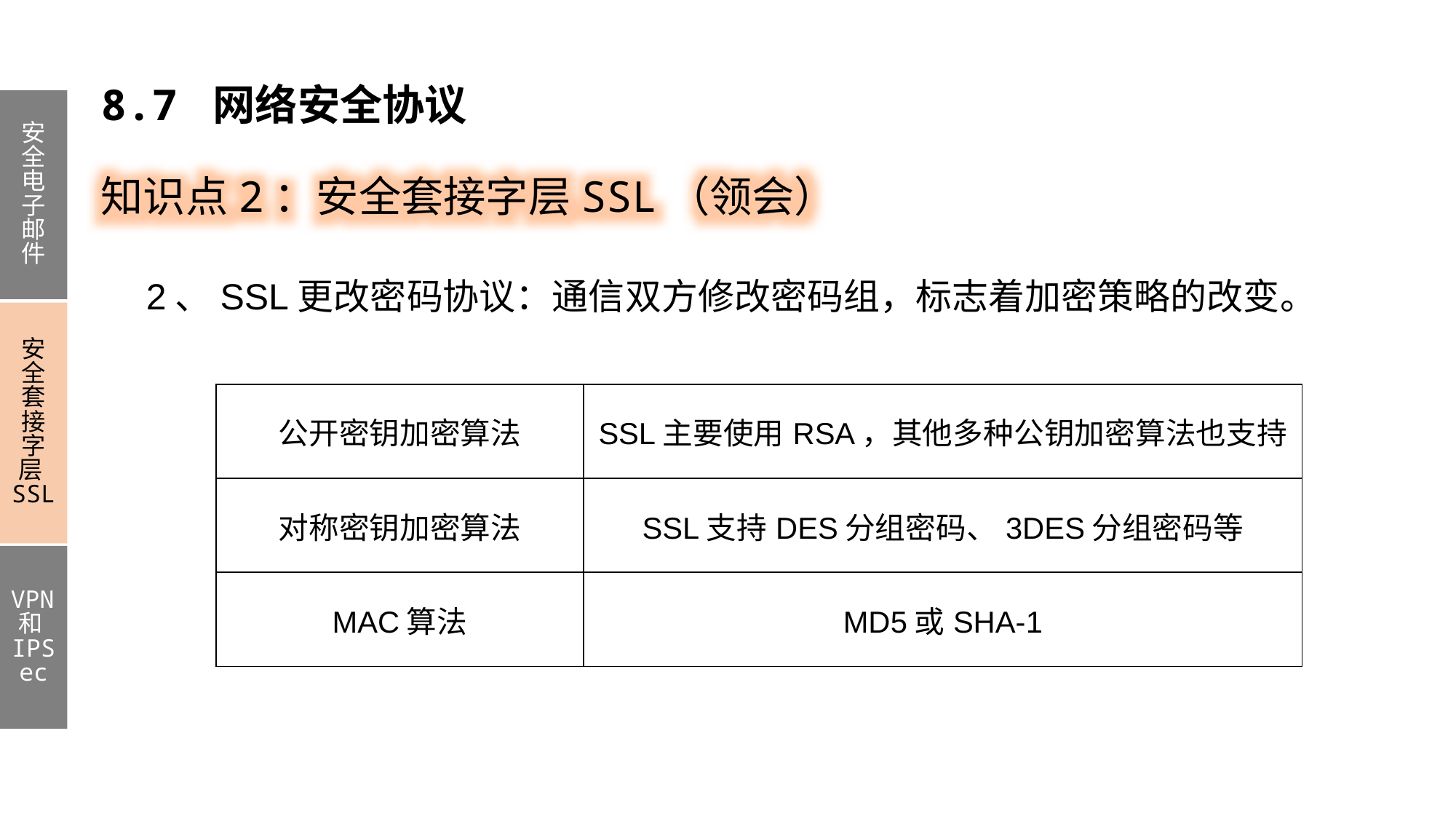

8.7 网络安全协议
安全电子邮件
安全套接字层SSL
VPN和IPSec
知识点2：安全套接字层SSL（领会）
2、SSL更改密码协议：通信双方修改密码组，标志着加密策略的改变。
| 公开密钥加密算法 | SSL主要使用RSA，其他多种公钥加密算法也支持 |
| --- | --- |
| 对称密钥加密算法 | SSL支持DES分组密码、3DES分组密码等 |
| MAC算法 | MD5或SHA-1 |